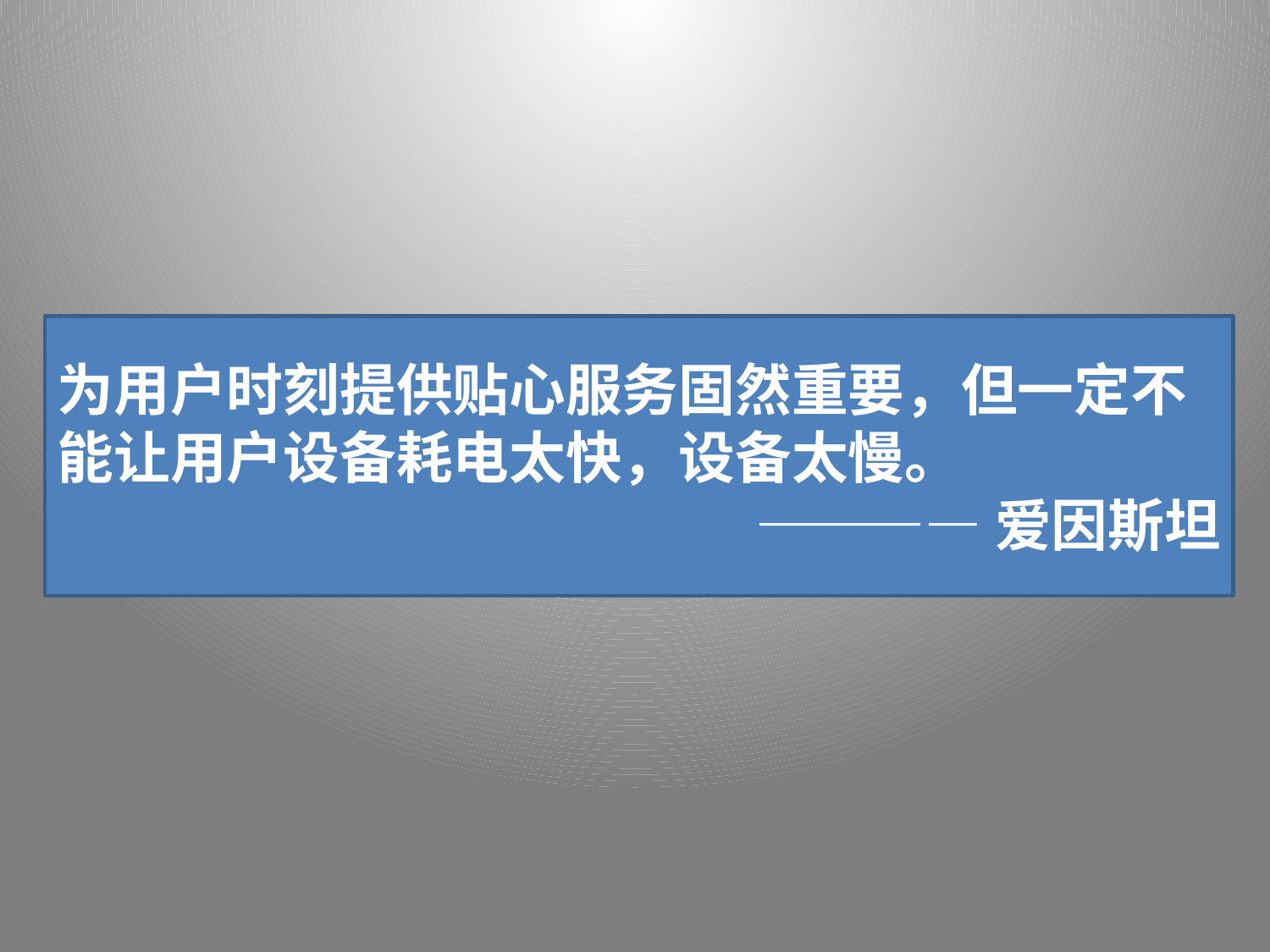

为用户时刻提供贴心服务固然重要，但一定不能让用户设备耗电太快，设备太慢。
————爱因斯坦